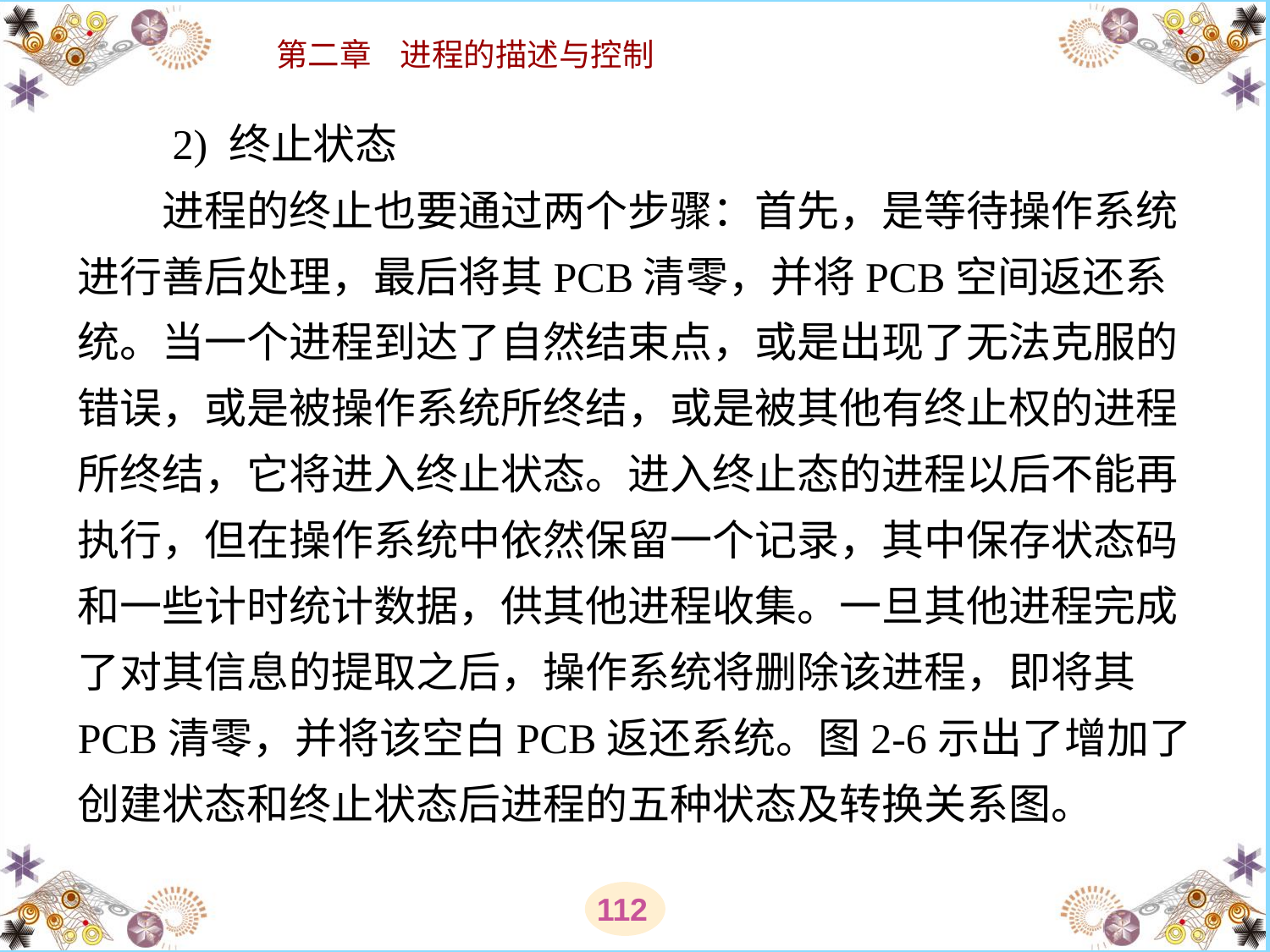

# 2) 终止状态 　　进程的终止也要通过两个步骤：首先，是等待操作系统进行善后处理，最后将其PCB清零，并将PCB空间返还系统。当一个进程到达了自然结束点，或是出现了无法克服的错误，或是被操作系统所终结，或是被其他有终止权的进程所终结，它将进入终止状态。进入终止态的进程以后不能再执行，但在操作系统中依然保留一个记录，其中保存状态码和一些计时统计数据，供其他进程收集。一旦其他进程完成了对其信息的提取之后，操作系统将删除该进程，即将其PCB清零，并将该空白PCB返还系统。图2-6示出了增加了创建状态和终止状态后进程的五种状态及转换关系图。